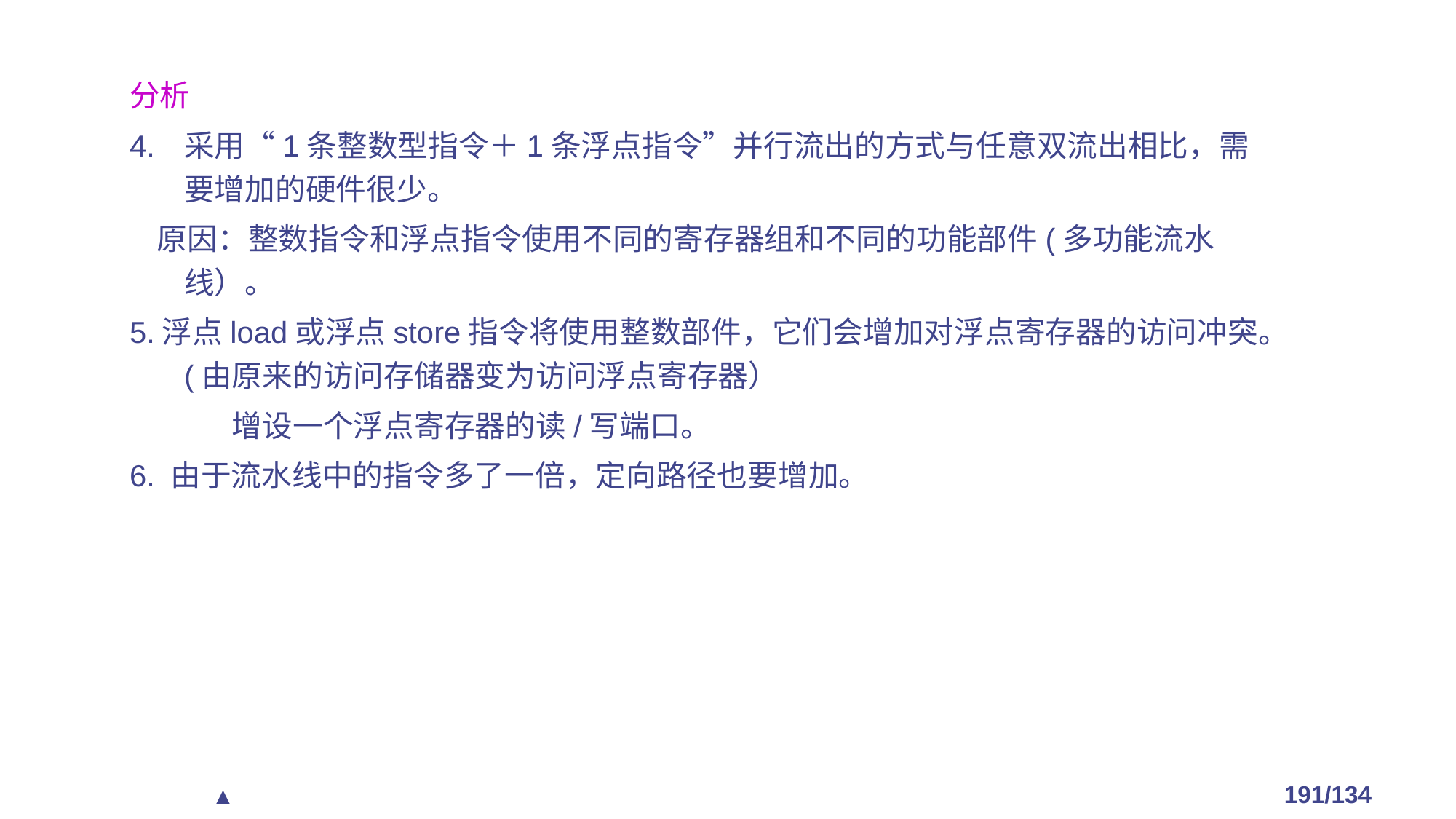

分析
采用“1条整数型指令＋1条浮点指令”并行流出的方式与任意双流出相比，需要增加的硬件很少。
   原因：整数指令和浮点指令使用不同的寄存器组和不同的功能部件(多功能流水线）。
5.浮点load或浮点store指令将使用整数部件，它们会增加对浮点寄存器的访问冲突。(由原来的访问存储器变为访问浮点寄存器）
   增设一个浮点寄存器的读/写端口。
6. 由于流水线中的指令多了一倍，定向路径也要增加。